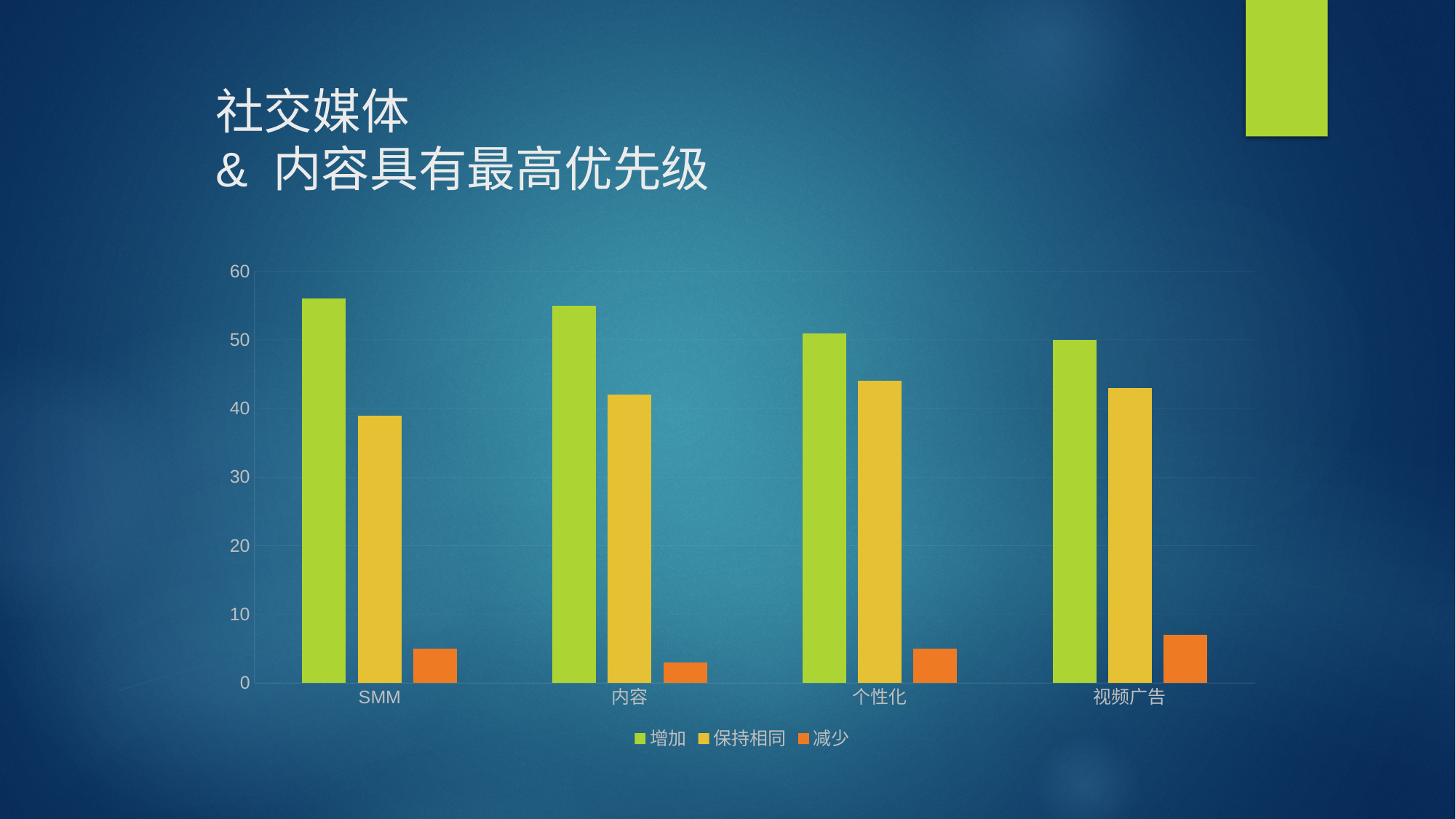

# 社交媒体 & 内容具有最高优先级

### Chart

| Category | 增加 | 保持相同 | 减少 |
|---|---|---|---|
| SMM | 56.0 | 39.0 | 5.0 |
| 内容 | 55.0 | 42.0 | 3.0 |
| 个性化 | 51.0 | 44.0 | 5.0 |
| 视频广告 | 50.0 | 43.0 | 7.0 |